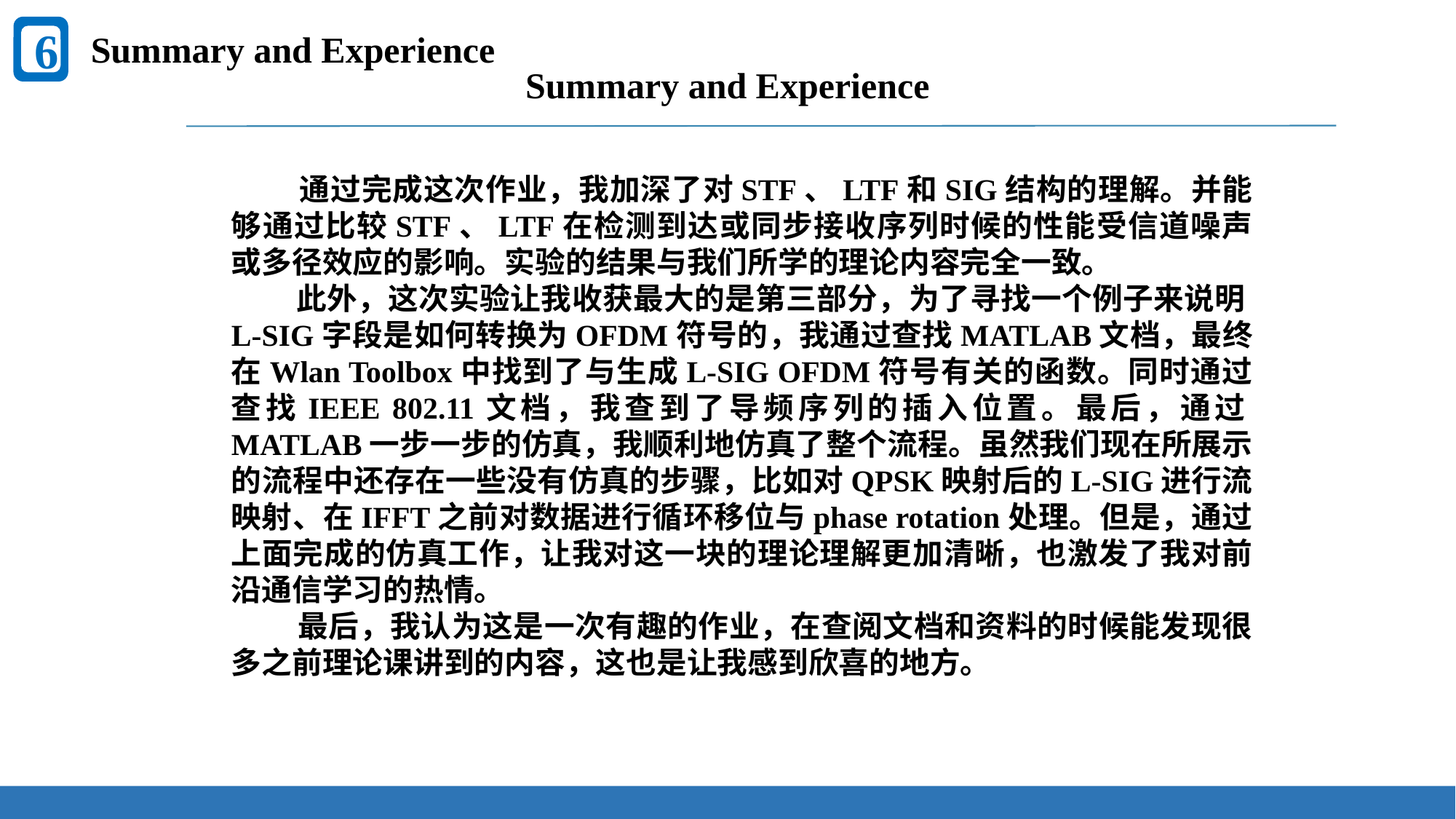

6
Summary and Experience Experience

Summary and Experience

        通过完成这次作业，我加深了对STF、LTF和SIG结构的理解。并能够通过比较STF、LTF在检测到达或同步接收序列时候的性能受信道噪声或多径效应的影响。实验的结果与我们所学的理论内容完全一致。
        此外，这次实验让我收获最大的是第三部分，为了寻找一个例子来说明L-SIG字段是如何转换为OFDM符号的，我通过查找MATLAB文档，最终在Wlan Toolbox中找到了与生成L-SIG OFDM符号有关的函数。同时通过查找IEEE 802.11文档，我查到了导频序列的插入位置。最后，通过MATLAB一步一步的仿真，我顺利地仿真了整个流程。虽然我们现在所展示的流程中还存在一些没有仿真的步骤，比如对QPSK映射后的L-SIG进行流映射、在IFFT之前对数据进行循环移位与phase rotation处理。但是，通过上面完成的仿真工作，让我对这一块的理论理解更加清晰，也激发了我对前沿通信学习的热情。
        最后，我认为这是一次有趣的作业，在查阅文档和资料的时候能发现很多之前理论课讲到的内容，这也是让我感到欣喜的地方。